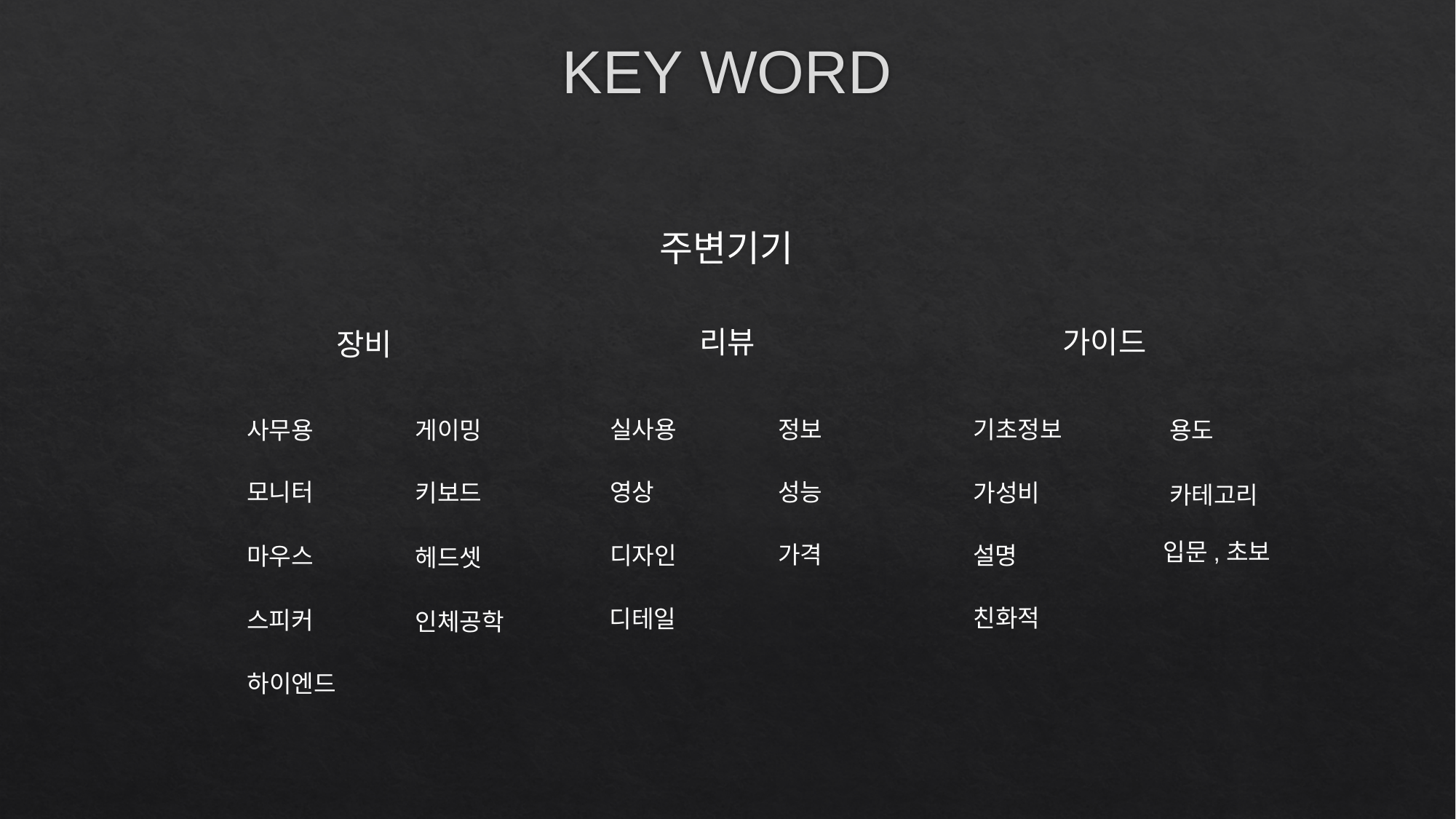

# KEY WORD
주변기기
가이드
리뷰
장비
실사용
정보
기초정보
사무용
게이밍
용도
성능
모니터
영상
키보드
가성비
카테고리
입문,초보
가격
디자인
설명
마우스
헤드셋
친화적
디테일
스피커
인체공학
하이엔드